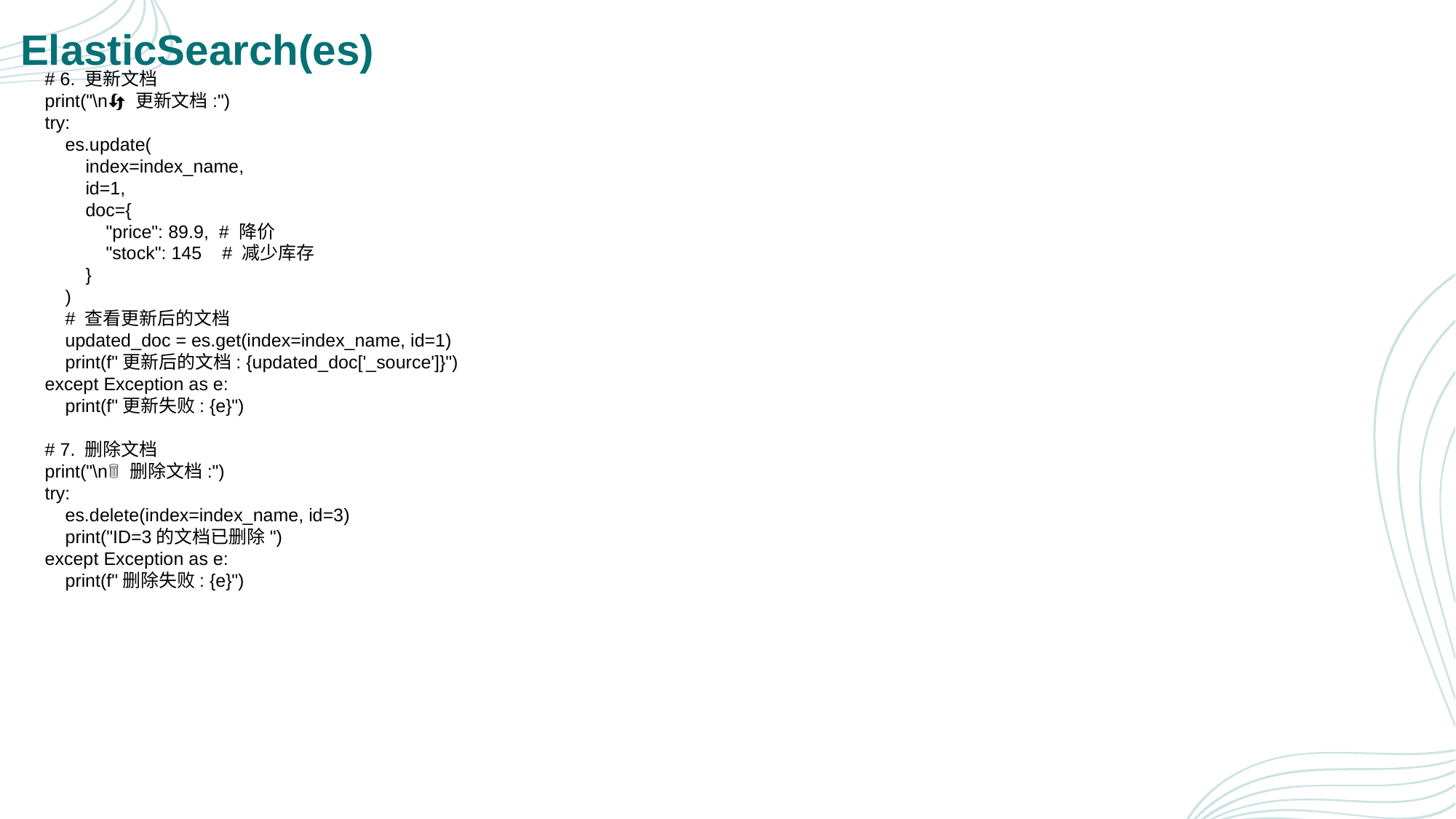

# ElasticSearch(es)
# 6. 更新文档
print("\n🔄 更新文档:")
try:
    es.update(
        index=index_name,
        id=1,
        doc={
            "price": 89.9,  # 降价
            "stock": 145    # 减少库存
        }
    )
    # 查看更新后的文档
    updated_doc = es.get(index=index_name, id=1)
    print(f"更新后的文档: {updated_doc['_source']}")
except Exception as e:
    print(f"更新失败: {e}")

# 7. 删除文档
print("\n🗑️ 删除文档:")
try:
    es.delete(index=index_name, id=3)
    print("ID=3的文档已删除")
except Exception as e:
    print(f"删除失败: {e}")